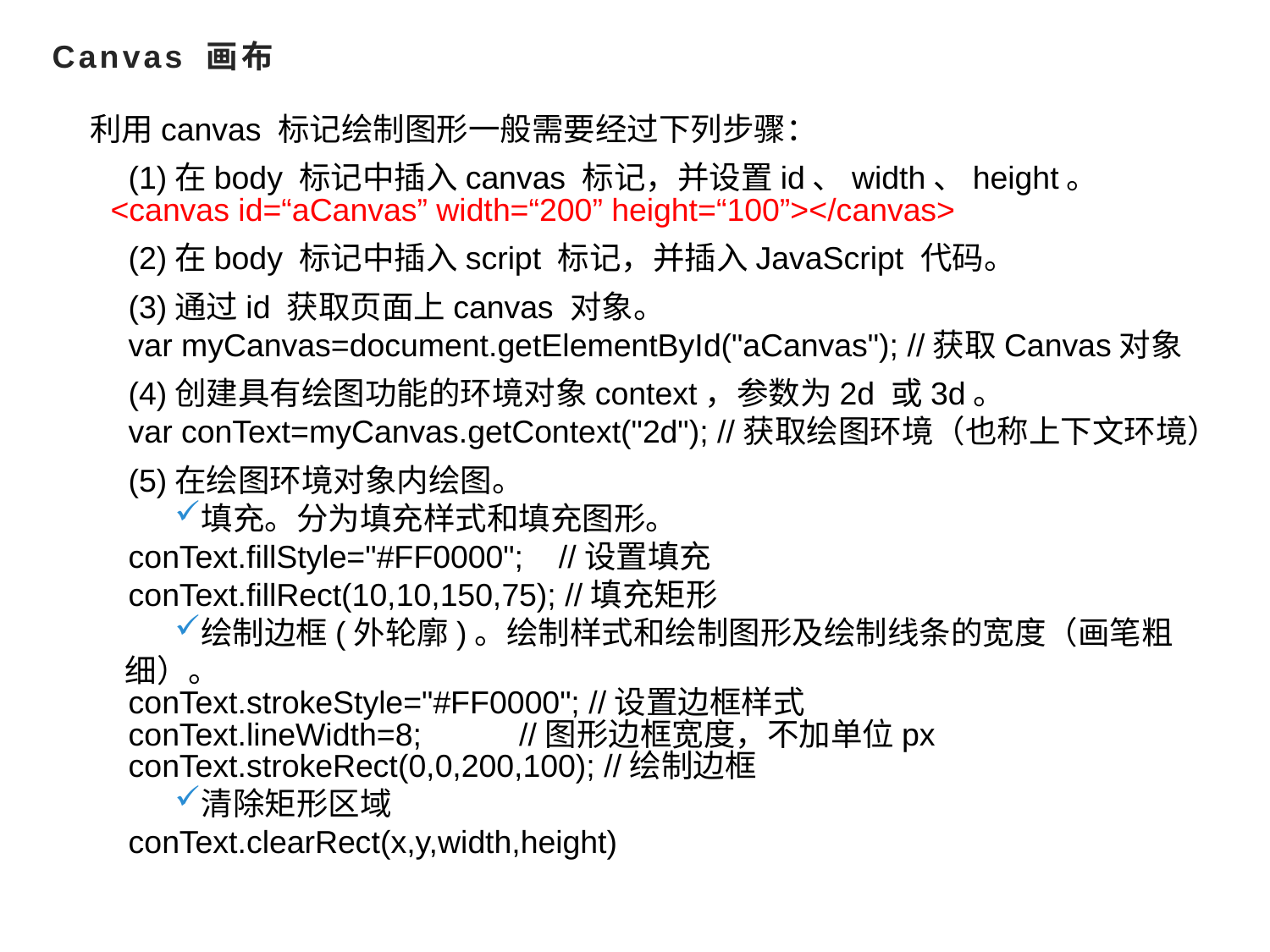

# Canvas 画布
 利用canvas 标记绘制图形一般需要经过下列步骤：
      (1)在body 标记中插入canvas 标记，并设置id、width、height。
    <canvas id=“aCanvas” width=“200” height=“100”></canvas>
      (2)在body 标记中插入script 标记，并插入JavaScript 代码。
      (3)通过id 获取页面上canvas 对象。
      var myCanvas=document.getElementById("aCanvas"); //获取Canvas对象
      (4)创建具有绘图功能的环境对象context，参数为2d 或3d。
      var conText=myCanvas.getContext("2d"); //获取绘图环境（也称上下文环境）
      (5)在绘图环境对象内绘图。
填充。分为填充样式和填充图形。
      conText.fillStyle="#FF0000";    //设置填充
      conText.fillRect(10,10,150,75); //填充矩形
绘制边框(外轮廓)。绘制样式和绘制图形及绘制线条的宽度（画笔粗细）。
      conText.strokeStyle="#FF0000"; //设置边框样式
      conText.lineWidth=8;           //图形边框宽度，不加单位px
      conText.strokeRect(0,0,200,100); //绘制边框
清除矩形区域
      conText.clearRect(x,y,width,height)